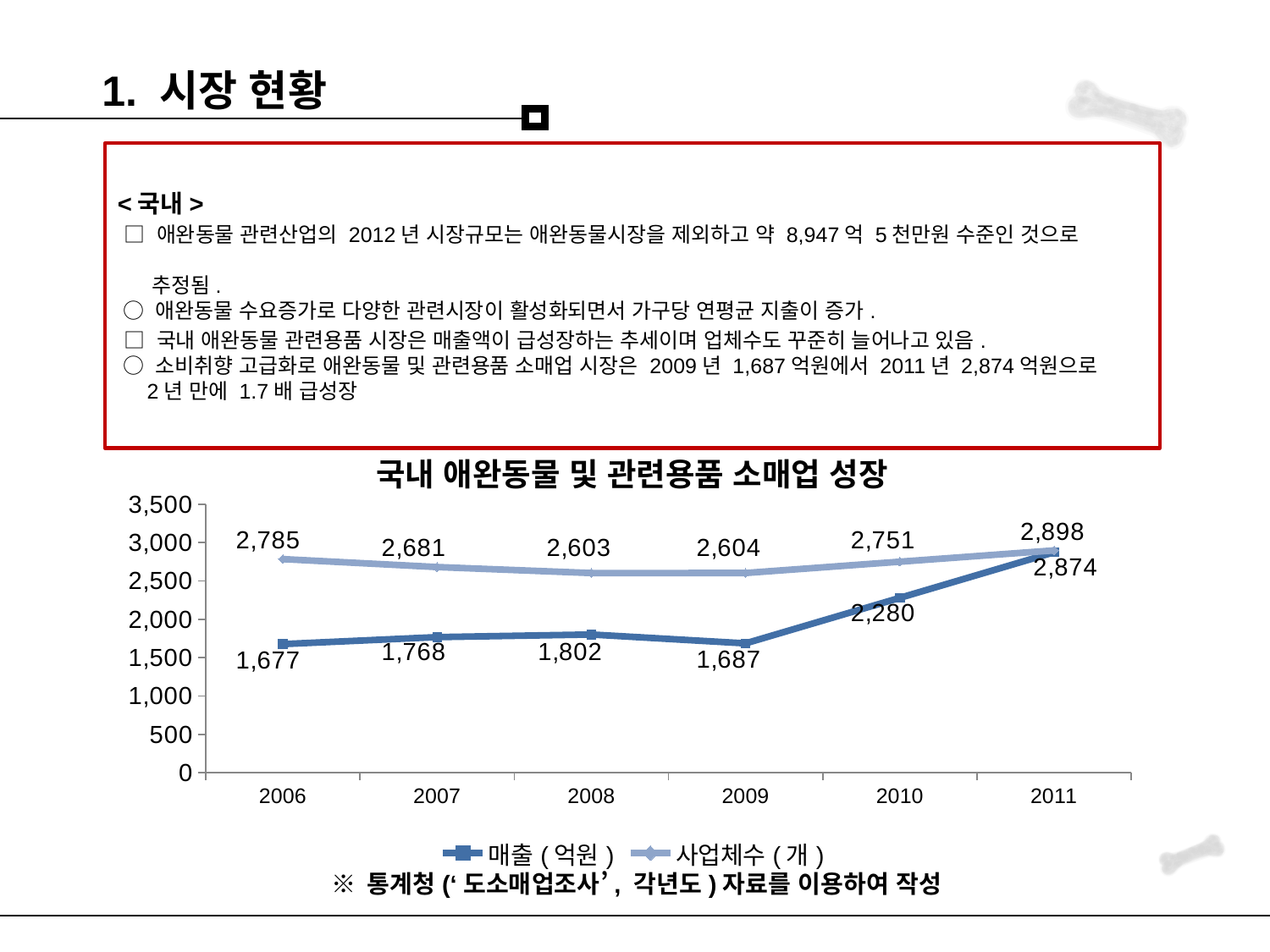

1. 시장 현황

<국내>
 □ 애완동물 관련산업의 2012년 시장규모는 애완동물시장을 제외하고 약 8,947억 5천만원 수준인 것으로
     추정됨.
 ○ 애완동물 수요증가로 다양한 관련시장이 활성화되면서 가구당 연평균 지출이 증가.
 □ 국내 애완동물 관련용품 시장은 매출액이 급성장하는 추세이며 업체수도 꾸준히 늘어나고 있음.
 ○ 소비취향 고급화로 애완동물 및 관련용품 소매업 시장은 2009년 1,687억원에서 2011년 2,874억원으로
     2년 만에 1.7배 급성장
국내 애완동물 및 관련용품 소매업 성장

### Chart

| Category | 매출(억원) | 사업체수(개) |
|---|---|---|
| 2006 | 1677.0 | 2785.0 |
| 2007 | 1768.0 | 2681.0 |
| 2008 | 1802.0 | 2603.0 |
| 2009 | 1687.0 | 2604.0 |
| 2010 | 2280.0 | 2751.0 |
| 2011 | 2874.0 | 2898.0 |
※ 통계청(‘도소매업조사’, 각년도)자료를 이용하여 작성